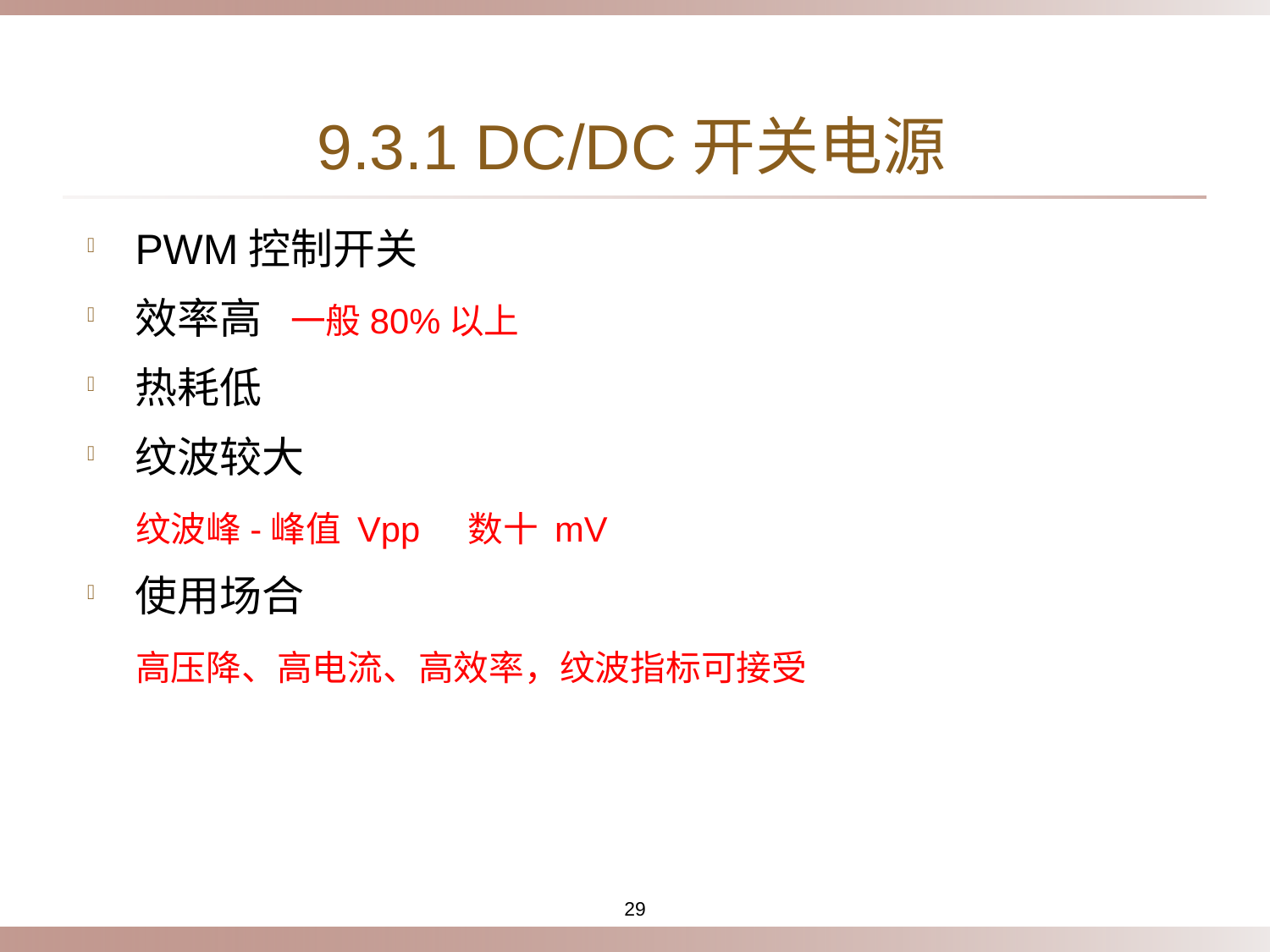

# 9.3.1 DC/DC开关电源
PWM控制开关
效率高   一般80%以上
热耗低
纹波较大
    纹波峰-峰值 Vpp    数十 mV
使用场合
    高压降、高电流、高效率，纹波指标可接受
29